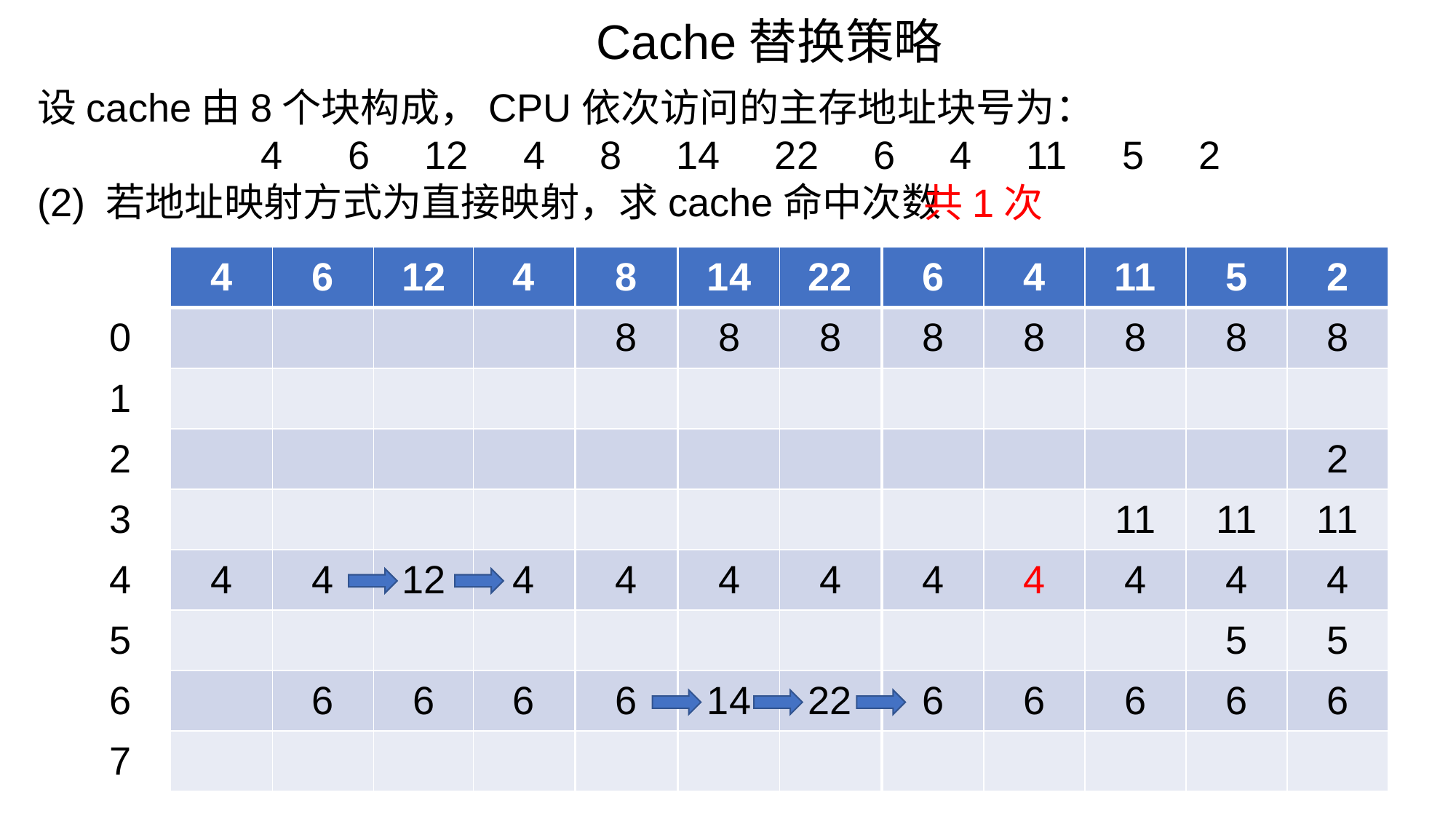

Cache替换策略
设cache由8个块构成，CPU依次访问的主存地址块号为：
4      6     12     4     8     14     22     6     4     11     5     2
(2) 若地址映射方式为直接映射，求cache命中次数
共1次
| 2 |
| --- |
| 8 |
|  |
| 2 |
| 11 |
| 4 |
| 5 |
| 6 |
|  |
| 5 |
| --- |
| 8 |
|  |
|  |
| 11 |
| 4 |
| 5 |
| 6 |
|  |
| 12 |
| --- |
|  |
|  |
|  |
|  |
| 12 |
|  |
| 6 |
|  |
| 4 |
| --- |
|  |
|  |
|  |
|  |
| 4 |
|  |
| 6 |
|  |
| 8 |
| --- |
| 8 |
|  |
|  |
|  |
| 4 |
|  |
| 6 |
|  |
| 14 |
| --- |
| 8 |
|  |
|  |
|  |
| 4 |
|  |
| 14 |
|  |
| 22 |
| --- |
| 8 |
|  |
|  |
|  |
| 4 |
|  |
| 22 |
|  |
| 6 |
| --- |
| 8 |
|  |
|  |
|  |
| 4 |
|  |
| 6 |
|  |
| 4 |
| --- |
| 8 |
|  |
|  |
|  |
| 4 |
|  |
| 6 |
|  |
| 11 |
| --- |
| 8 |
|  |
|  |
| 11 |
| 4 |
|  |
| 6 |
|  |
|  | 4 |
| --- | --- |
| 0 |  |
| 1 |  |
| 2 |  |
| 3 |  |
| 4 | 4 |
| 5 |  |
| 6 |  |
| 7 |  |
| 6 |
| --- |
|  |
|  |
|  |
|  |
| 4 |
|  |
| 6 |
|  |